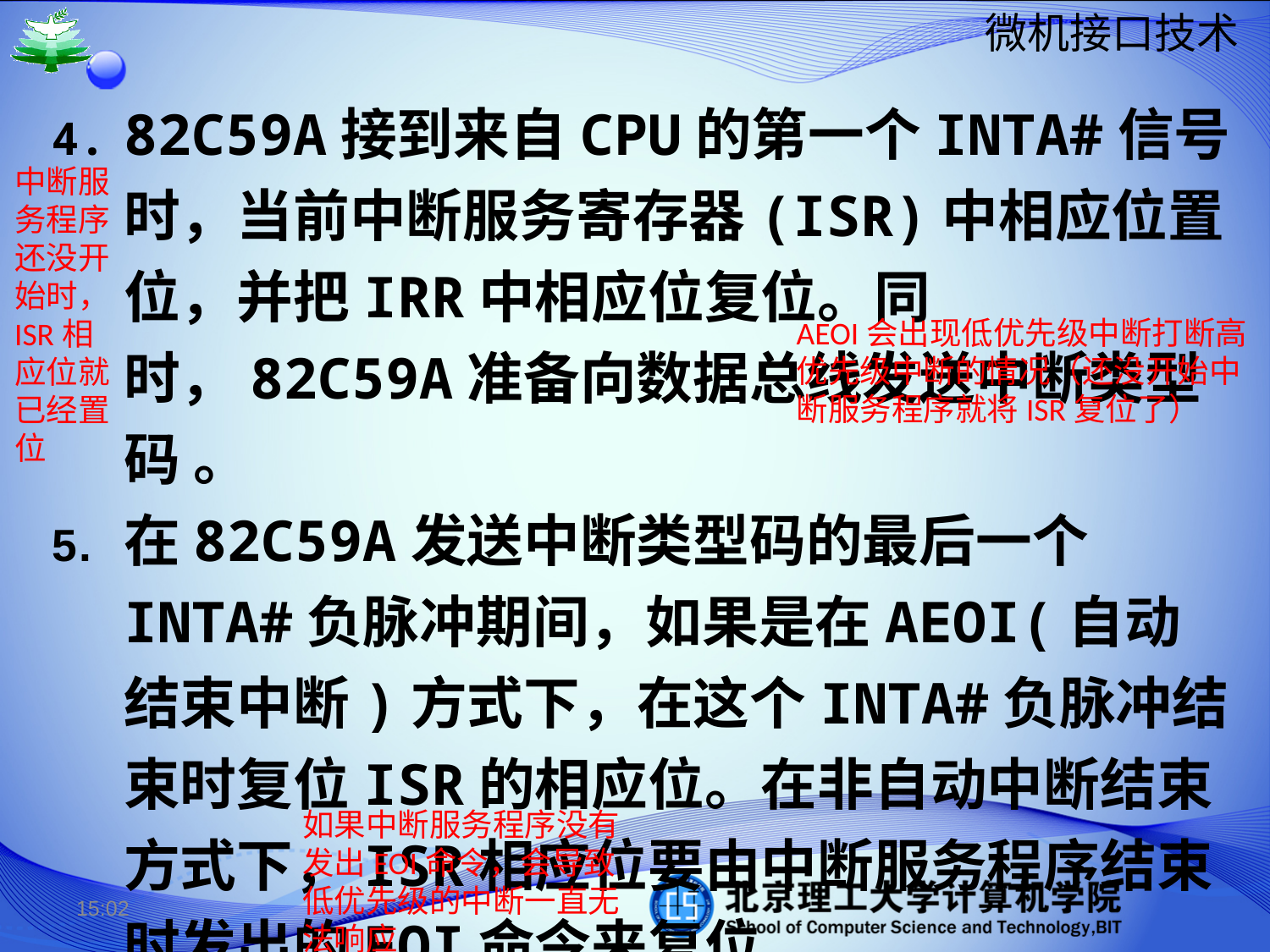

82C59A接到来自CPU的第一个INTA#信号时，当前中断服务寄存器(ISR)中相应位置位，并把IRR中相应位复位。同时，82C59A准备向数据总线发送中断类型码 。
在82C59A发送中断类型码的最后一个INTA#负脉冲期间，如果是在AEOI(自动结束中断)方式下，在这个INTA#负脉冲结束时复位ISR的相应位。在非自动中断结束方式下，ISR相应位要由中断服务程序结束时发出的EOI命令来复位 。
中断服务程序还没开始时，ISR相应位就已经置位
AEOI会出现低优先级中断打断高优先级中断的情况（还没开始中断服务程序就将ISR复位了）
如果中断服务程序没有发出EOI命令，会导致低优先级的中断一直无法响应
15:02